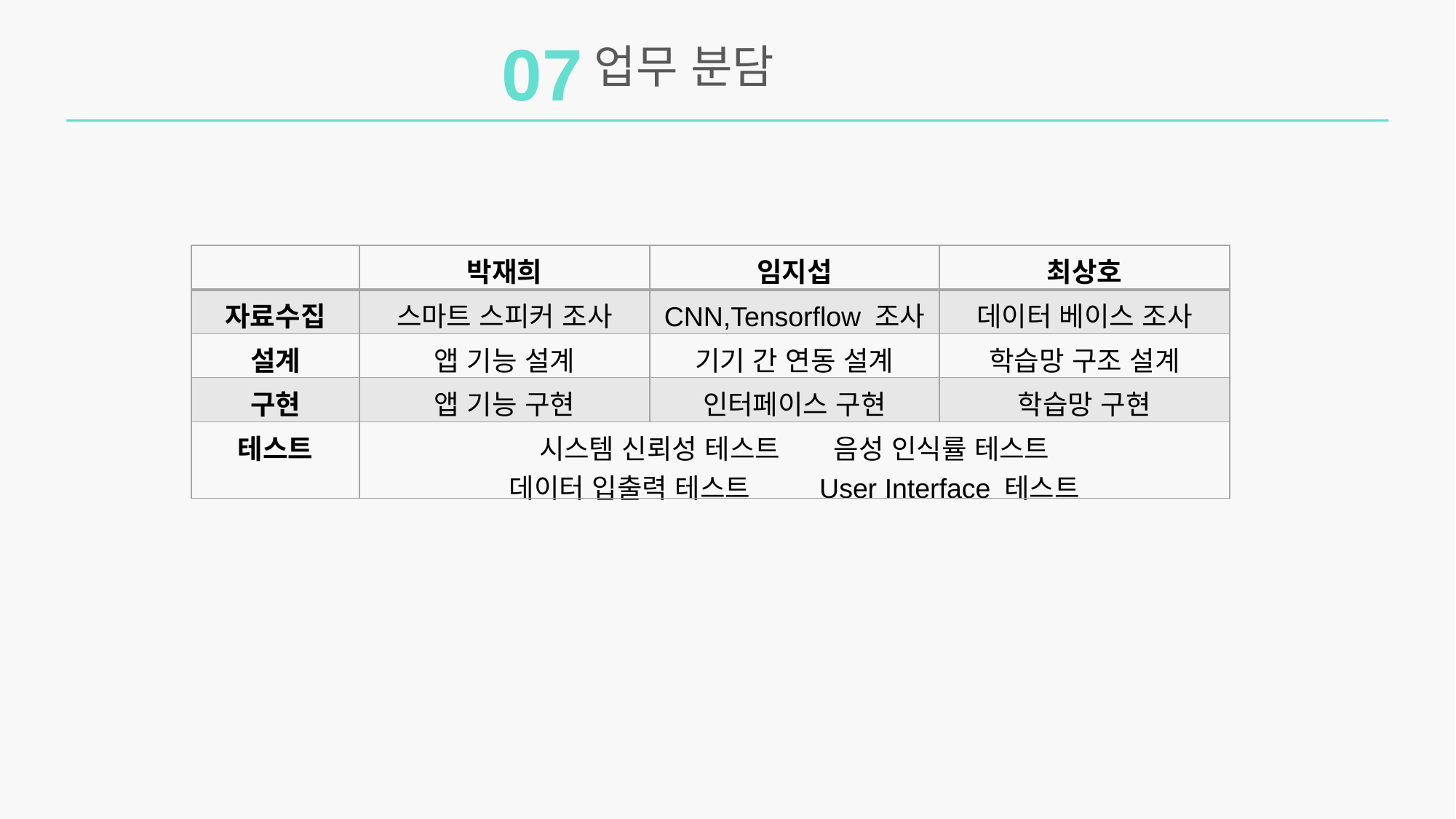

07
업무 분담

|  | 박재희 | 임지섭 | 최상호 |
| --- | --- | --- | --- |
| 자료수집 | 스마트 스피커 조사 | CNN,Tensorflow 조사 | 데이터 베이스 조사 |
| 설계 | 앱 기능 설계 | 기기 간 연동 설계 | 학습망 구조 설계 |
| 구현 | 앱 기능 구현 | 인터페이스 구현 | 학습망 구현 |
| 테스트 | 시스템 신뢰성 테스트 음성 인식률 테스트 데이터 입출력 테스트 User Interface 테스트 |  | 코딩 |